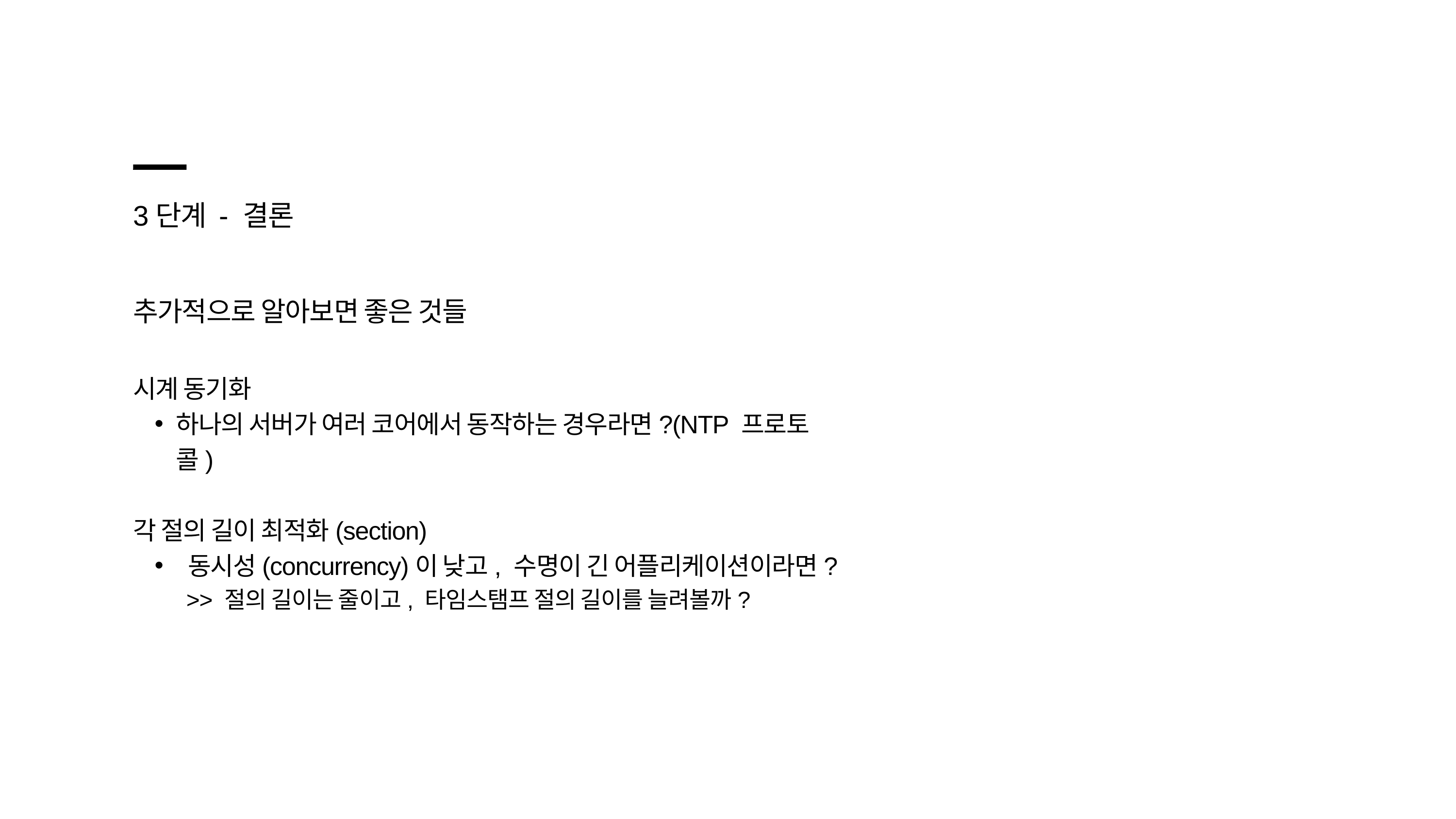

3단계 - 결론
추가적으로 알아보면 좋은 것들
시계 동기화
하나의 서버가 여러 코어에서 동작하는 경우라면?(NTP 프로토콜)

각 절의 길이 최적화(section)
 동시성(concurrency)이 낮고, 수명이 긴 어플리케이션이라면?
         >> 절의 길이는 줄이고, 타임스탬프 절의 길이를 늘려볼까?